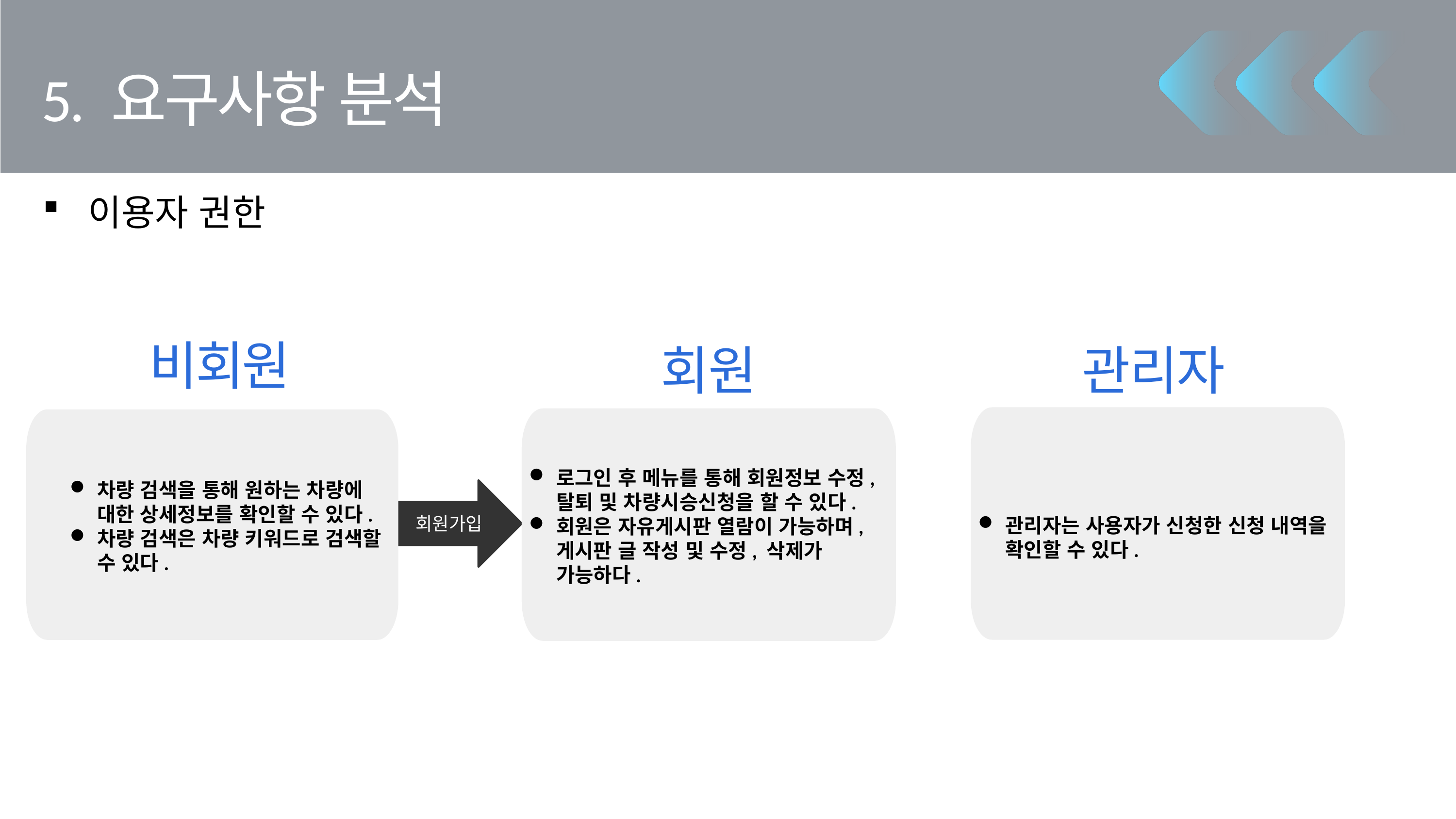

5. 요구사항 분석
이용자 권한
비회원
관리자
회원

관리자는 사용자가 신청한 신청 내역을 확인할 수 있다.

로그인 후 메뉴를 통해 회원정보 수정, 탈퇴 및 차량시승신청을 할 수 있다.
회원은 자유게시판 열람이 가능하며, 게시판 글 작성 및 수정, 삭제가 가능하다.

차량 검색을 통해 원하는 차량에 대한 상세정보를 확인할 수 있다.
차량 검색은 차량 키워드로 검색할 수 있다.

회원가입